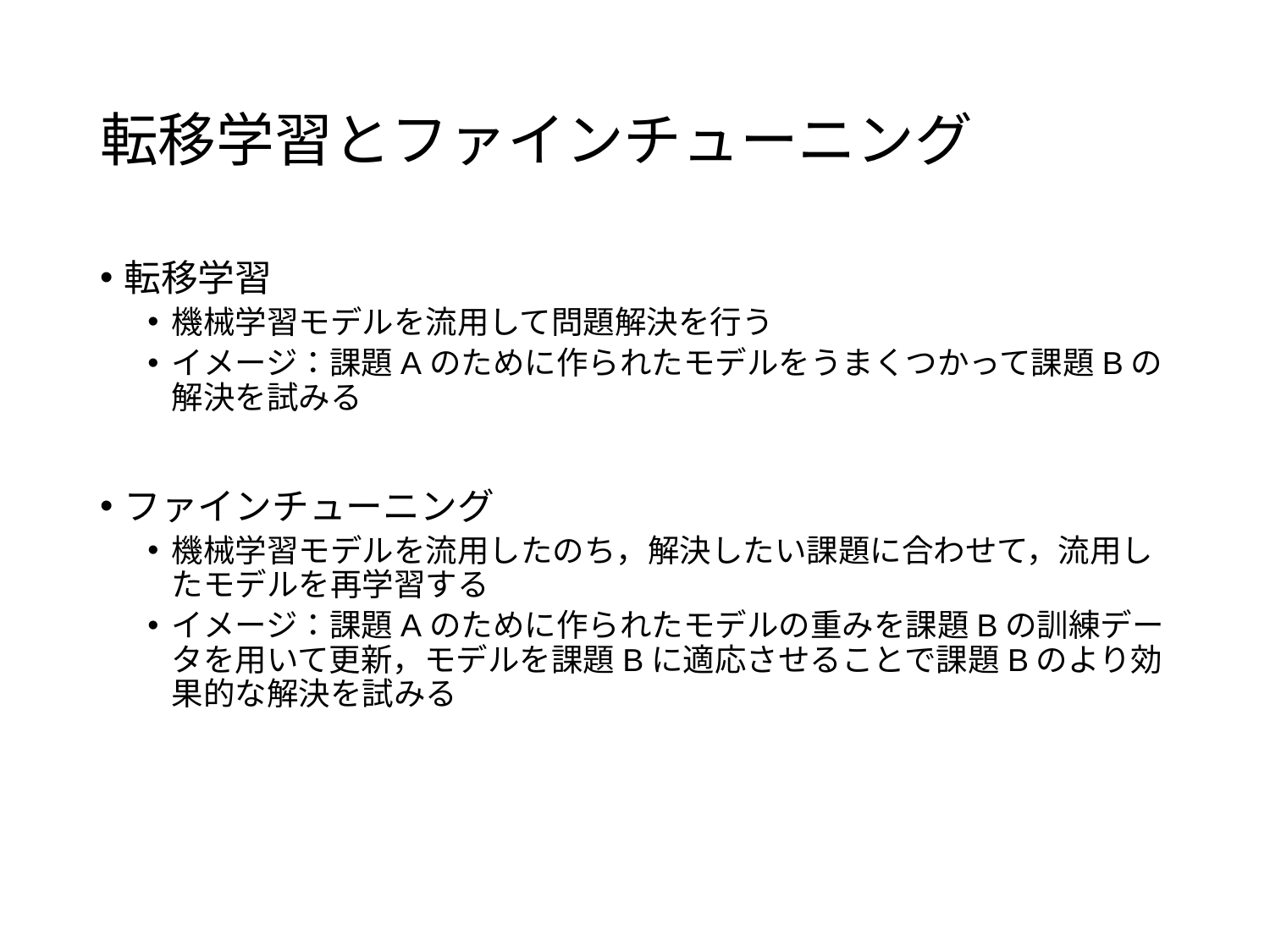

# 転移学習とファインチューニング
転移学習
機械学習モデルを流用して問題解決を行う
イメージ：課題Aのために作られたモデルをうまくつかって課題Bの解決を試みる

ファインチューニング
機械学習モデルを流用したのち，解決したい課題に合わせて，流用したモデルを再学習する
イメージ：課題Aのために作られたモデルの重みを課題Bの訓練データを用いて更新，モデルを課題Bに適応させることで課題Bのより効果的な解決を試みる